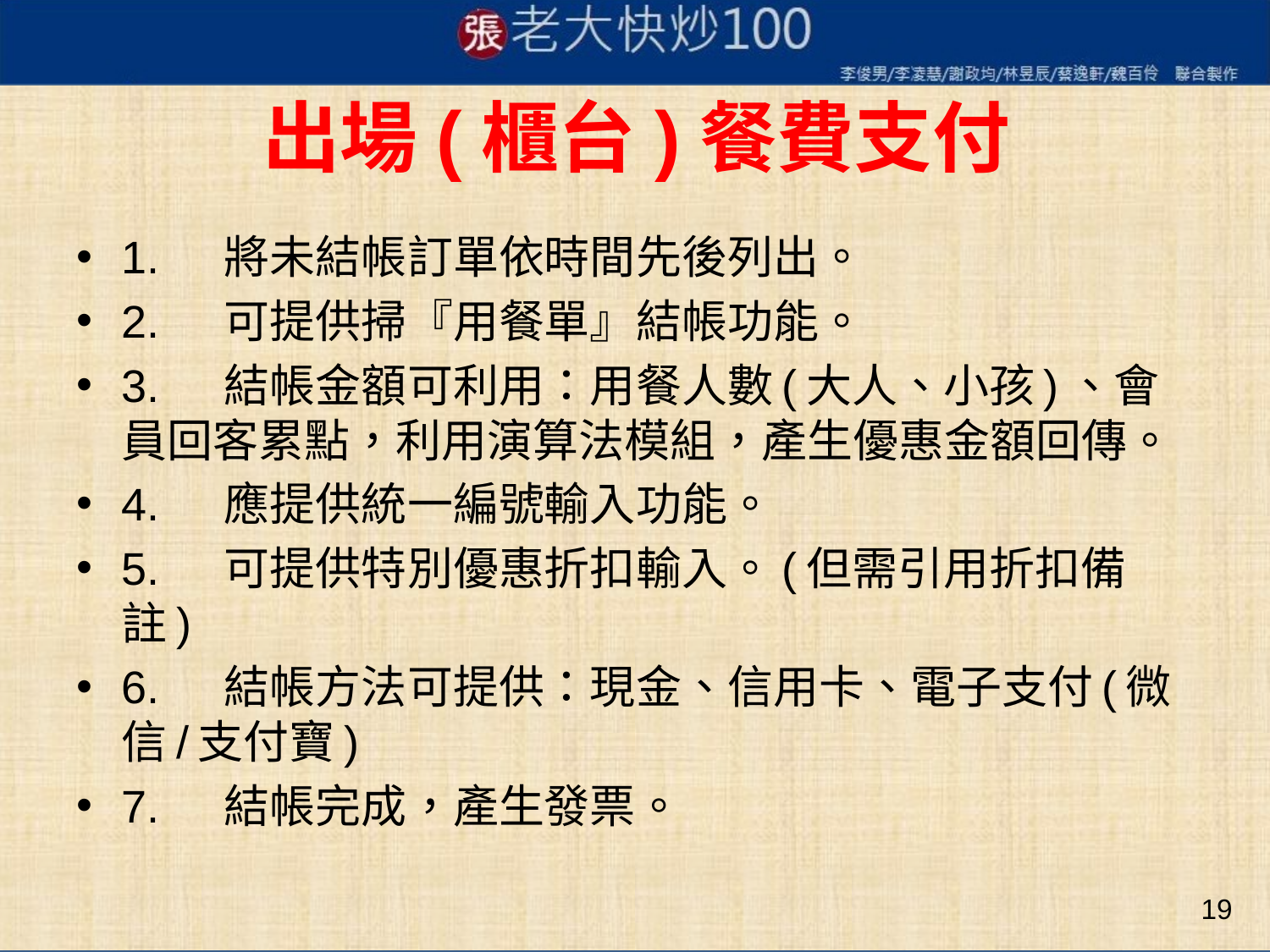

# 出場(櫃台)餐費支付
1.	將未結帳訂單依時間先後列出。
2.	可提供掃『用餐單』結帳功能。
3.	結帳金額可利用：用餐人數(大人、小孩)、會員回客累點，利用演算法模組，產生優惠金額回傳。
4.	應提供統一編號輸入功能。
5.	可提供特別優惠折扣輸入。(但需引用折扣備註)
6.	結帳方法可提供：現金、信用卡、電子支付(微信/支付寶)
7.	結帳完成，產生發票。
19